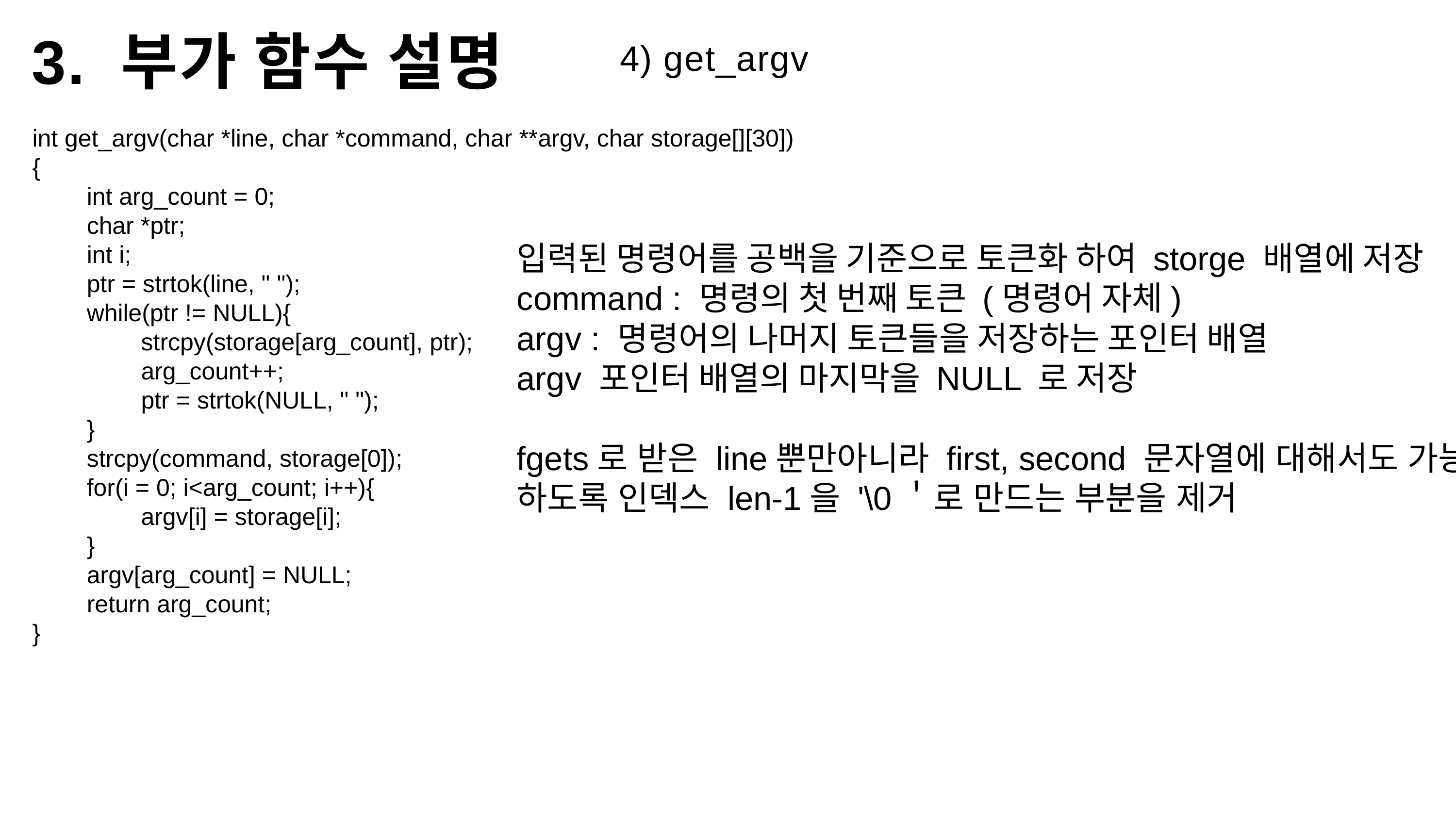

3. 부가 함수 설명
4) get_argv
int get_argv(char *line, char *command, char **argv, char storage[][30])
{
        int arg_count = 0;
        char *ptr;
        int i;
        ptr = strtok(line, " ");
        while(ptr != NULL){
                strcpy(storage[arg_count], ptr);
                arg_count++;
                ptr = strtok(NULL, " ");
        }
        strcpy(command, storage[0]);
        for(i = 0; i<arg_count; i++){
                argv[i] = storage[i];
        }
        argv[arg_count] = NULL;
        return arg_count;
}
입력된 명령어를 공백을 기준으로 토큰화 하여 storge 배열에 저장
command : 명령의 첫 번째 토큰 (명령어 자체)
argv : 명령어의 나머지 토큰들을 저장하는 포인터 배열
argv 포인터 배열의 마지막을 NULL 로 저장

fgets로 받은 line뿐만아니라 first, second 문자열에 대해서도 가능
하도록 인덱스 len-1을 '\0＇로 만드는 부분을 제거